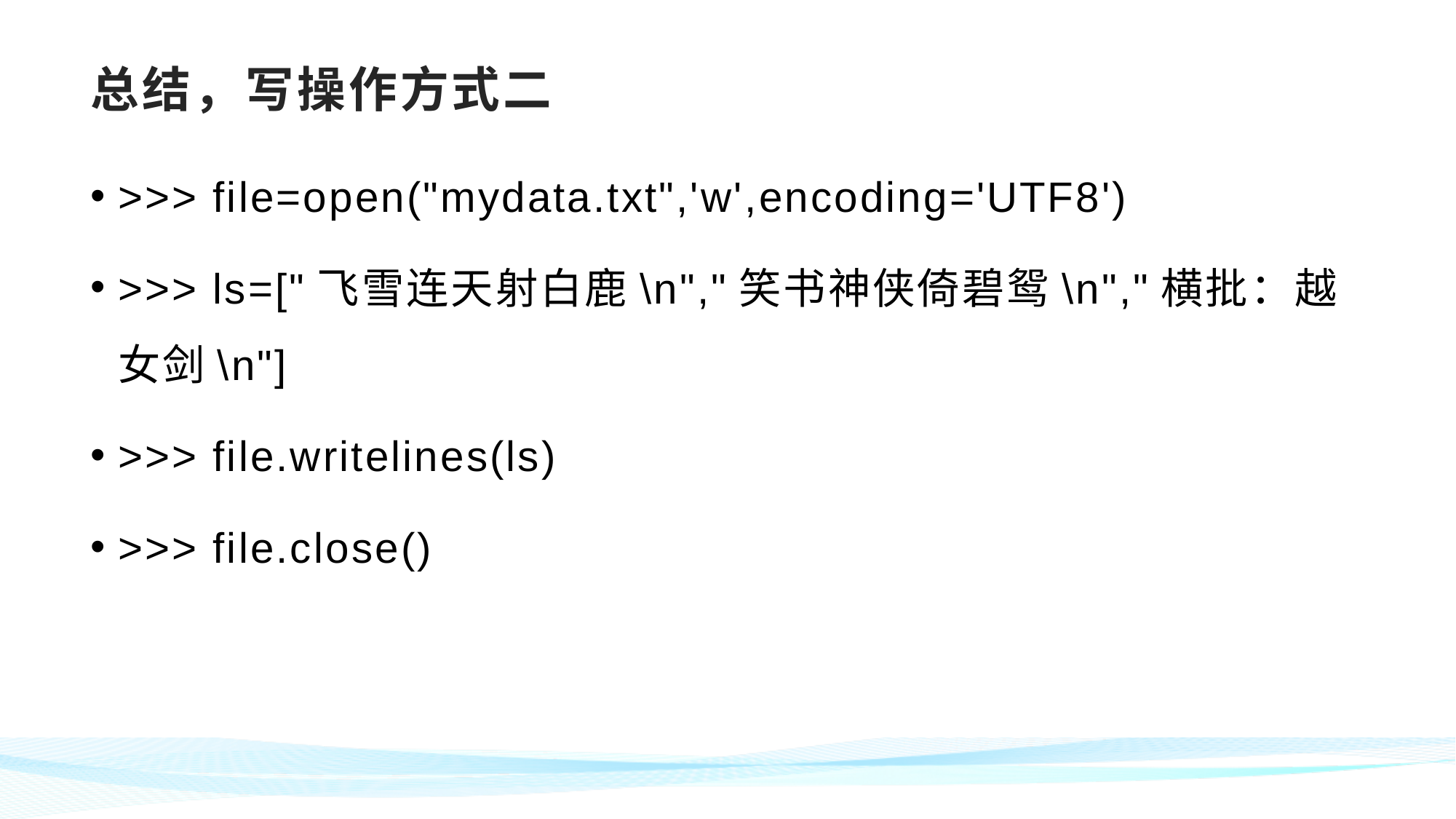

# 总结，写操作方式二
>>> file=open("mydata.txt",'w',encoding='UTF8')
>>> ls=["飞雪连天射白鹿\n","笑书神侠倚碧鸳\n","横批：越女剑\n"]
>>> file.writelines(ls)
>>> file.close()